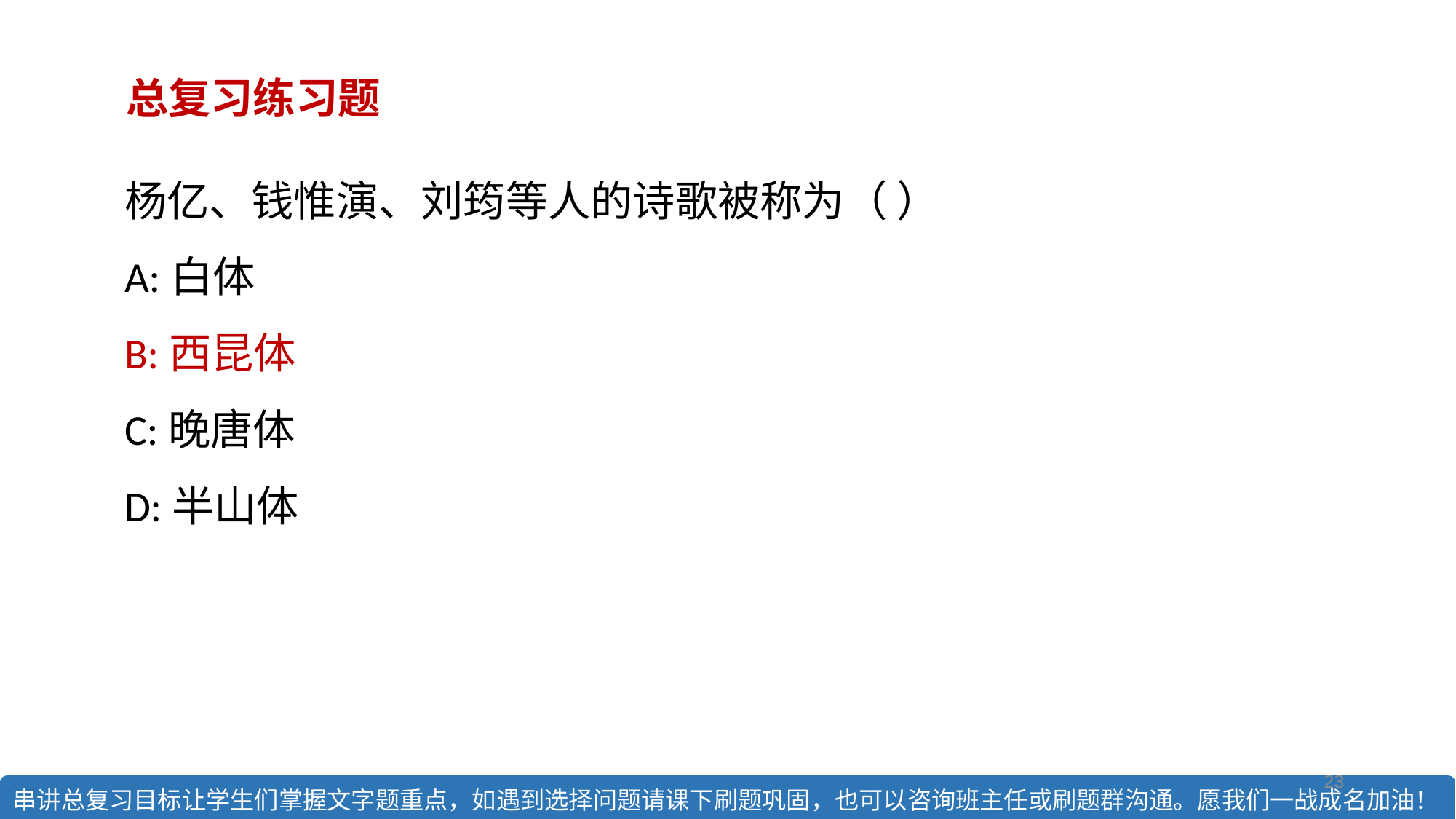

总复习练习题
杨亿、钱惟演、刘筠等人的诗歌被称为（ ）
A:白体
B:西昆体
C:晚唐体
D:半山体
23